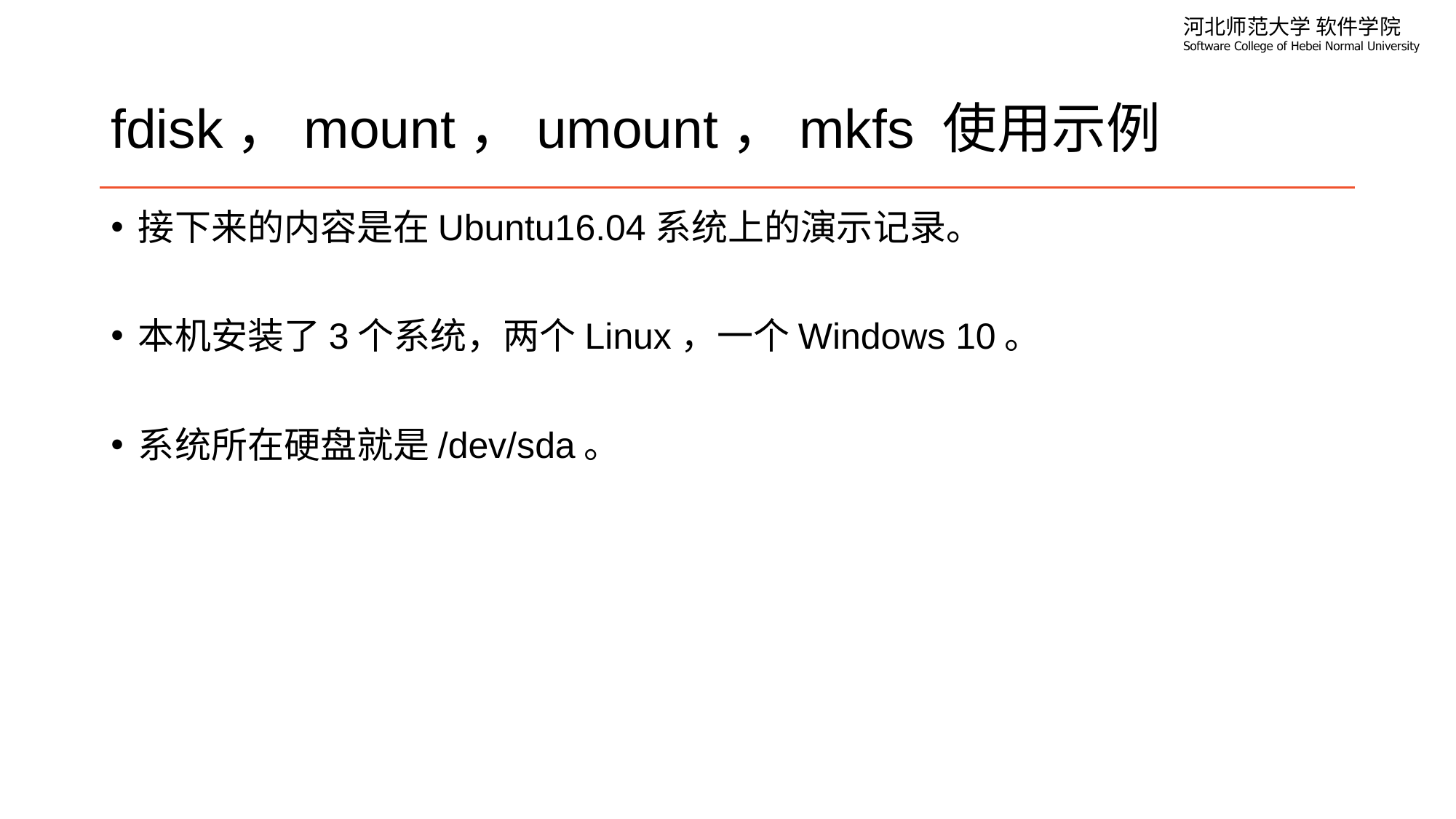

# fdisk，mount，umount，mkfs 使用示例
接下来的内容是在Ubuntu16.04系统上的演示记录。

本机安装了3个系统，两个Linux，一个Windows 10。

系统所在硬盘就是/dev/sda。